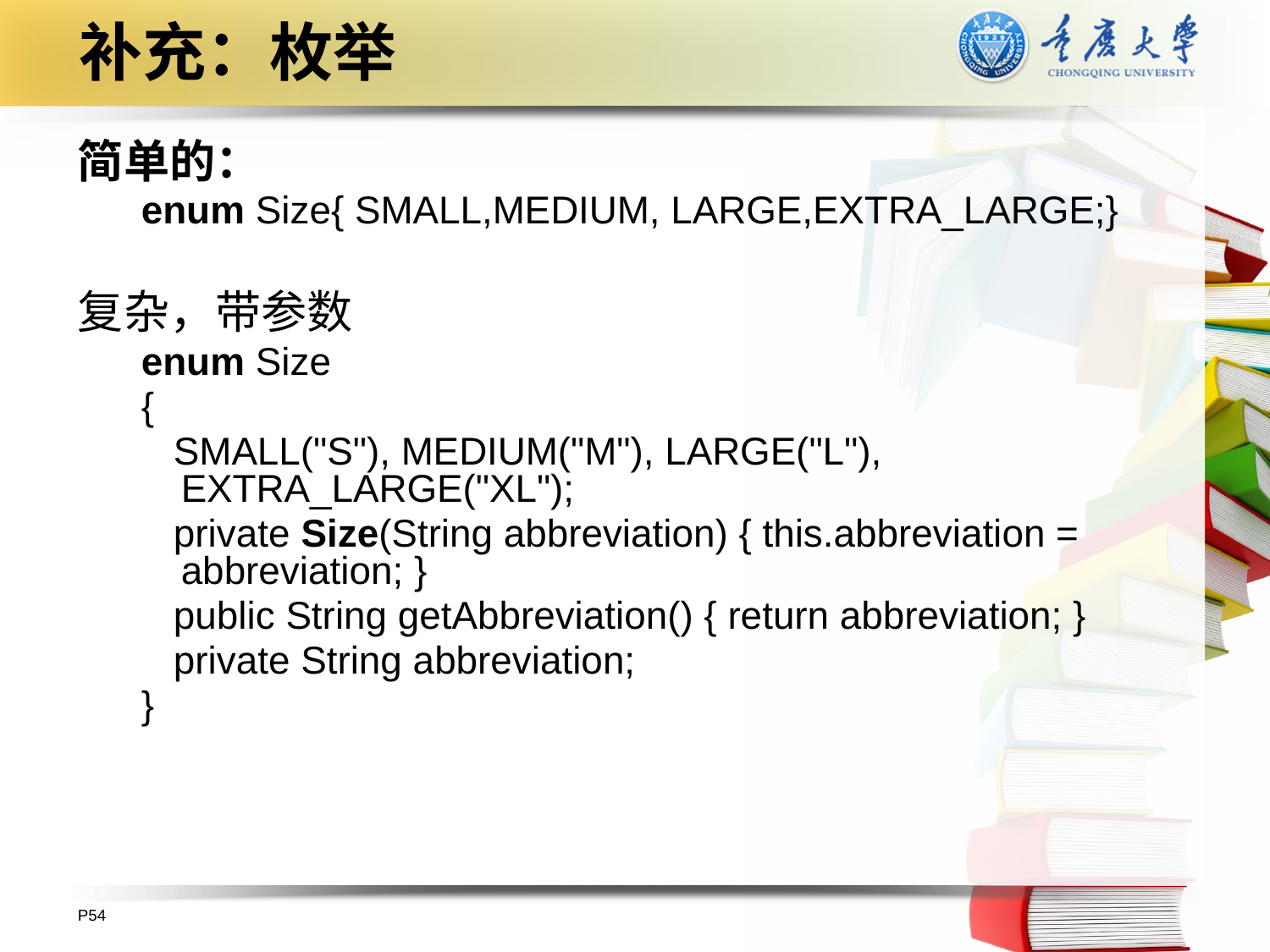

# 补充：枚举
简单的：
enum Size{ SMALL,MEDIUM, LARGE,EXTRA_LARGE;}

复杂，带参数
enum Size
{
   SMALL("S"), MEDIUM("M"), LARGE("L"), EXTRA_LARGE("XL");
   private Size(String abbreviation) { this.abbreviation = abbreviation; }
   public String getAbbreviation() { return abbreviation; }
   private String abbreviation;
}

P54